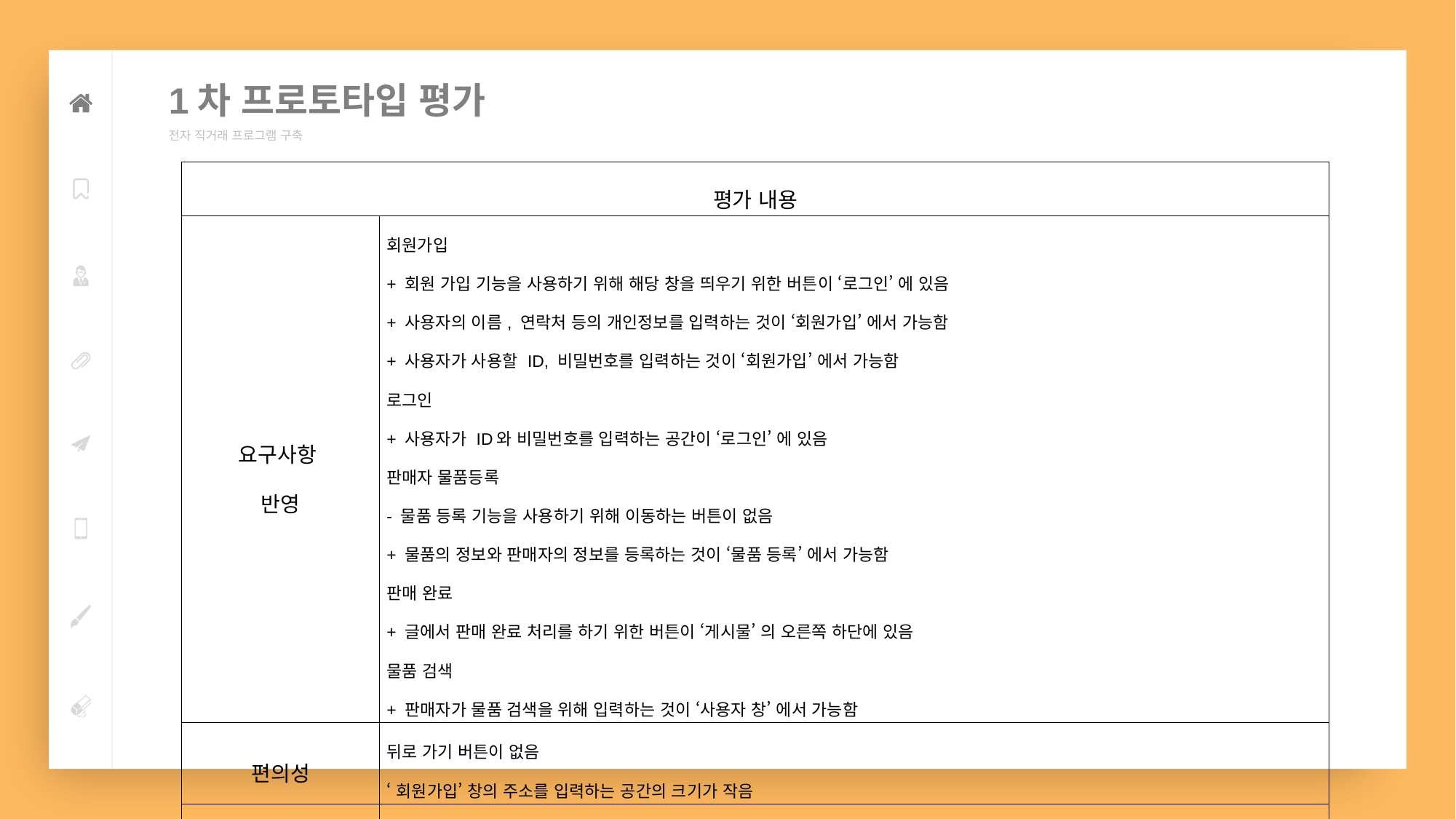

1차 프로토타입 평가
전자 직거래 프로그램 구축
문

| 평가 내용 |  |
| --- | --- |
| 요구사항 반영 | 회원가입 + 회원 가입 기능을 사용하기 위해 해당 창을 띄우기 위한 버튼이 ‘로그인’ 에 있음 + 사용자의 이름, 연락처 등의 개인정보를 입력하는 것이 ‘회원가입’ 에서 가능함 + 사용자가 사용할 ID, 비밀번호를 입력하는 것이 ‘회원가입’ 에서 가능함 로그인 + 사용자가 ID와 비밀번호를 입력하는 공간이 ‘로그인’ 에 있음 판매자 물품등록 - 물품 등록 기능을 사용하기 위해 이동하는 버튼이 없음 + 물품의 정보와 판매자의 정보를 등록하는 것이 ‘물품 등록’ 에서 가능함 판매 완료 + 글에서 판매 완료 처리를 하기 위한 버튼이 ‘게시물’ 의 오른쪽 하단에 있음 물품 검색 + 판매자가 물품 검색을 위해 입력하는 것이 ‘사용자 창’ 에서 가능함 |
| 편의성 | 뒤로 가기 버튼이 없음 ‘회원가입’ 창의 주소를 입력하는 공간의 크기가 작음 |
| 가시성 | ‘로그인’ 창의 로그인/회원가입 버튼의 크기가 아이디/비밀번호 입력 칸에 비해 큼 |